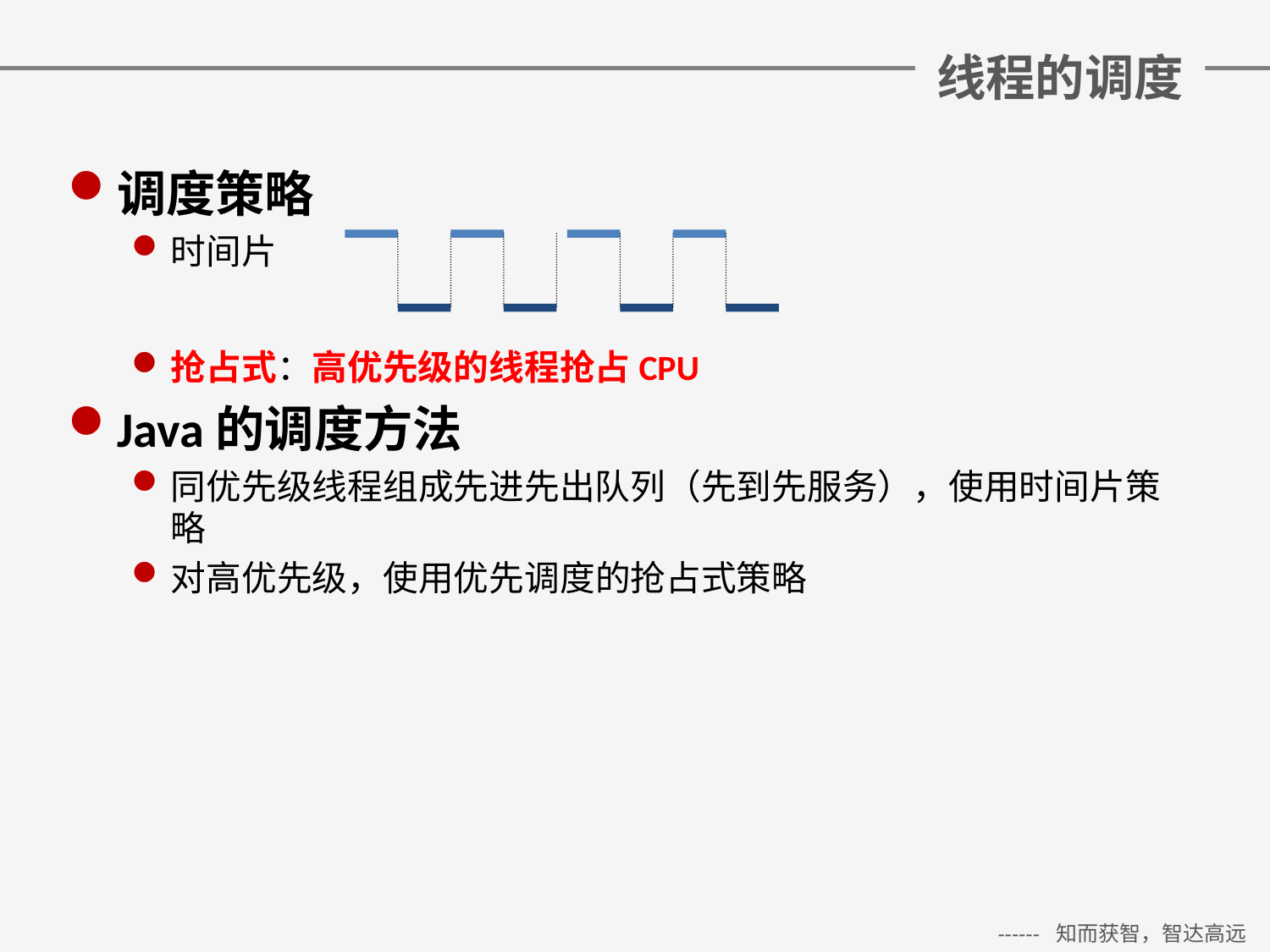

# 线程的调度
调度策略
时间片

抢占式：高优先级的线程抢占CPU
Java的调度方法
同优先级线程组成先进先出队列（先到先服务），使用时间片策略
对高优先级，使用优先调度的抢占式策略